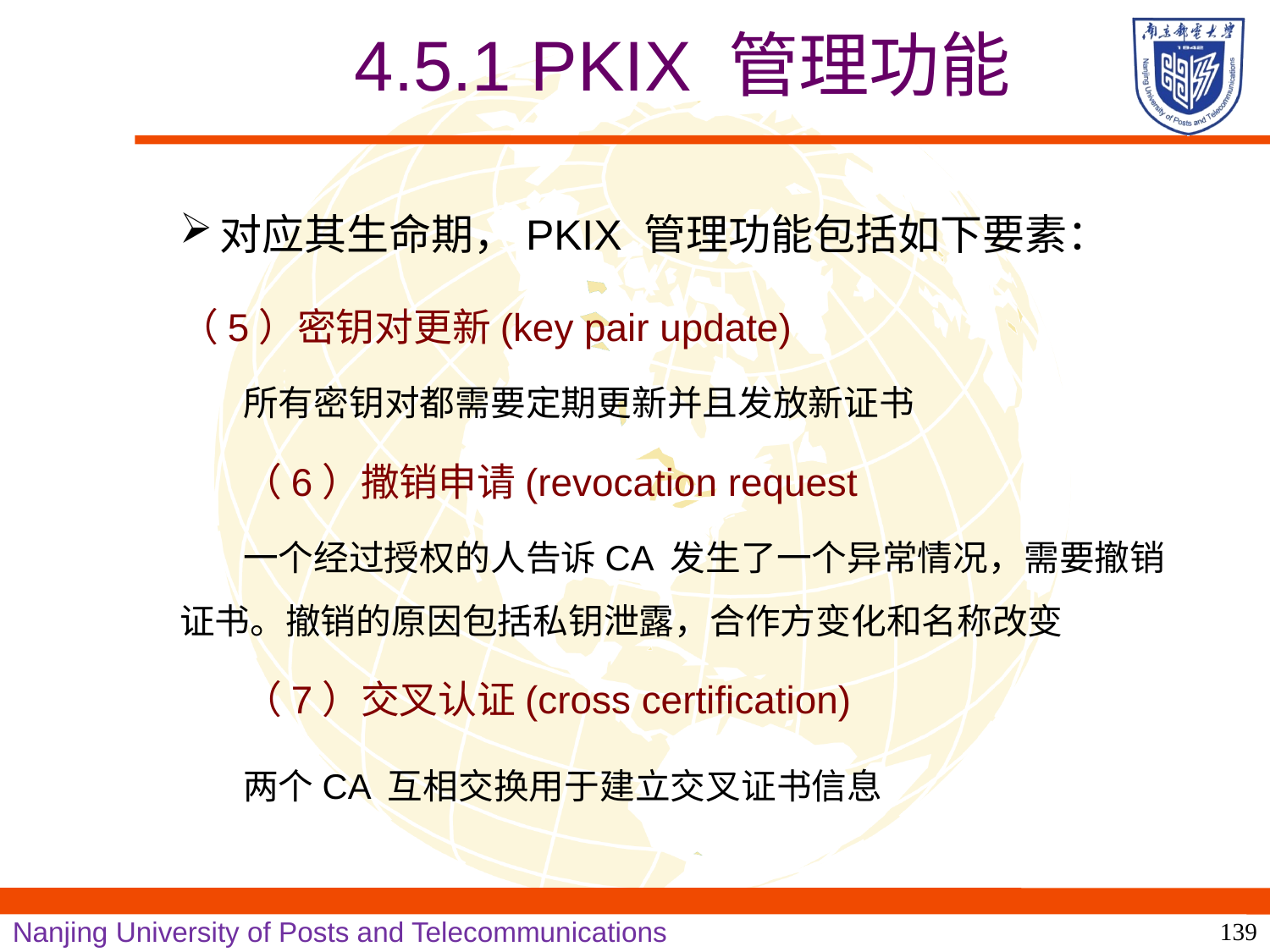

4.5.1 PKIX 管理功能
对应其生命期，PKIX 管理功能包括如下要素：
（5）密钥对更新(key pair update)
所有密钥对都需要定期更新并且发放新证书
（6）撒销申请(revocation request
一个经过授权的人告诉CA 发生了一个异常情况，需要撤销证书。撤销的原因包括私钥泄露，合作方变化和名称改变
（7）交叉认证(cross certification)
两个CA 互相交换用于建立交叉证书信息
139